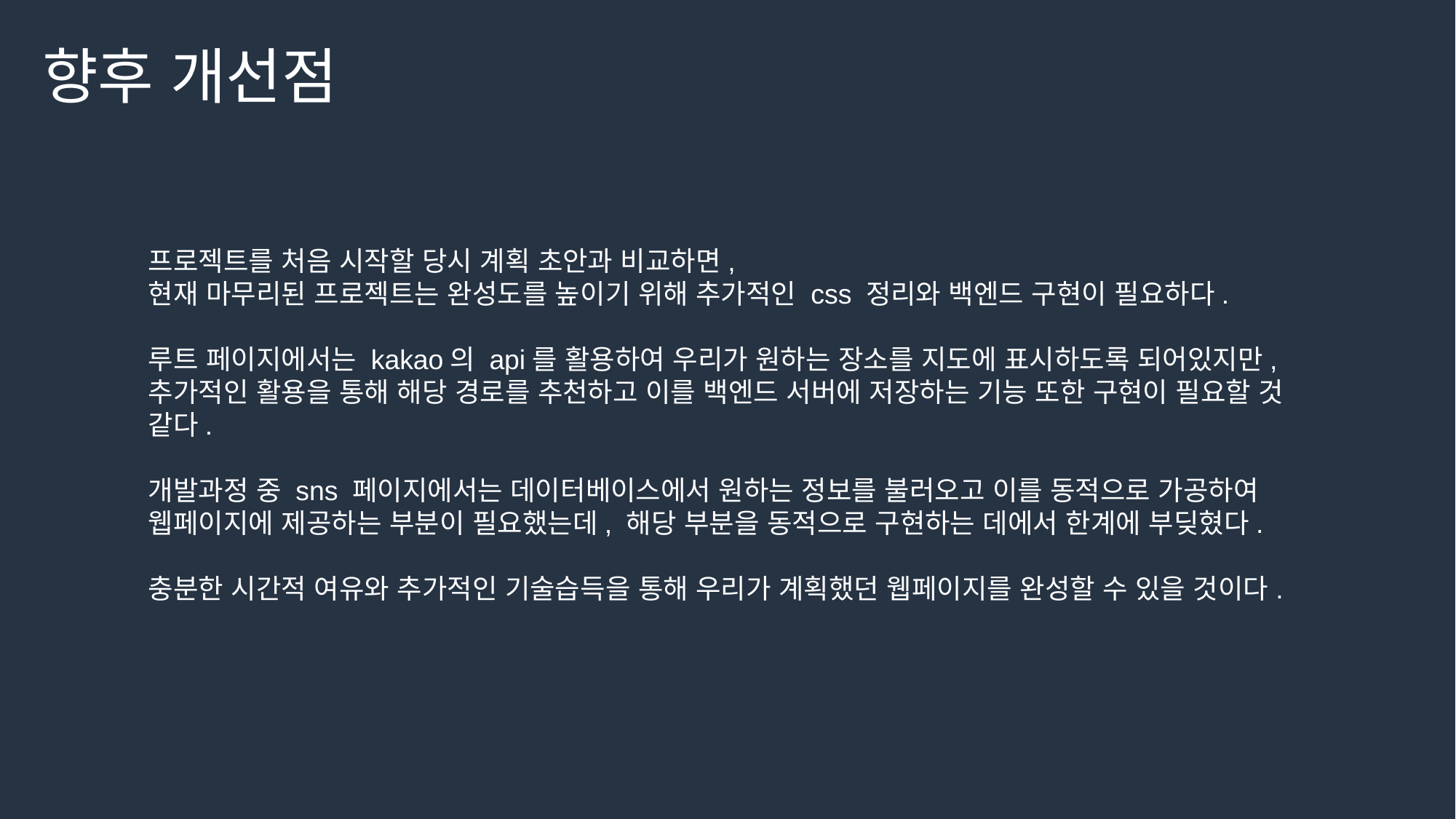

# 향후 개선점
프로젝트를 처음 시작할 당시 계획 초안과 비교하면,
현재 마무리된 프로젝트는 완성도를 높이기 위해 추가적인 css 정리와 백엔드 구현이 필요하다.

루트 페이지에서는 kakao의 api를 활용하여 우리가 원하는 장소를 지도에 표시하도록 되어있지만, 추가적인 활용을 통해 해당 경로를 추천하고 이를 백엔드 서버에 저장하는 기능 또한 구현이 필요할 것 같다.

개발과정 중 sns 페이지에서는 데이터베이스에서 원하는 정보를 불러오고 이를 동적으로 가공하여 웹페이지에 제공하는 부분이 필요했는데, 해당 부분을 동적으로 구현하는 데에서 한계에 부딪혔다.

충분한 시간적 여유와 추가적인 기술습득을 통해 우리가 계획했던 웹페이지를 완성할 수 있을 것이다.